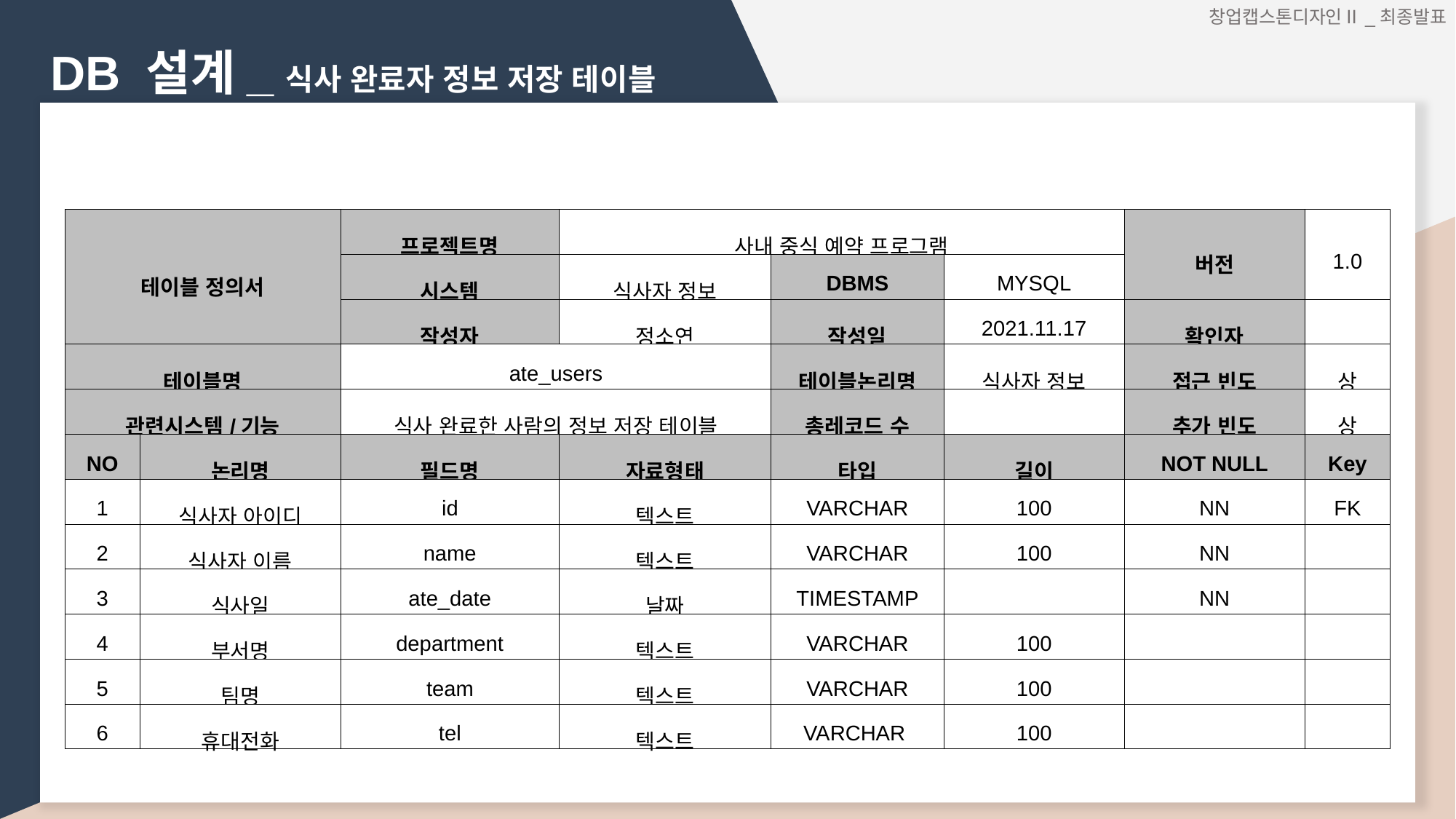

창업캡스톤디자인Ⅱ_최종발표
DB 설계_식사 완료자 정보 저장 테이블
| 테이블 정의서 |  | 프로젝트명 | 사내 중식 예약 프로그램 |  |  | 버전 | 1.0 |
| --- | --- | --- | --- | --- | --- | --- | --- |
|  |  | 시스템 | 식사자 정보 | DBMS | MYSQL |  |  |
|  |  | 작성자 | 정소연 | 작성일 | 2021.11.17 | 확인자 |  |
| 테이블명 |  | ate\_users |  | 테이블논리명 | 식사자 정보 | 접근 빈도 | 상 |
| 관련시스템/기능 |  | 식사 완료한 사람의 정보 저장 테이블 |  | 총레코드 수 |  | 추가 빈도 | 상 |
| NO | 논리명 | 필드명 | 자료형태 | 타입 | 길이 | NOT NULL | Key |
| 1 | 식사자 아이디 | id | 텍스트 | VARCHAR | 100 | NN | FK |
| 2 | 식사자 이름 | name | 텍스트 | VARCHAR | 100 | NN |  |
| 3 | 식사일 | ate\_date | 날짜 | TIMESTAMP |  | NN |  |
| 4 | 부서명 | department | 텍스트 | VARCHAR | 100 |  |  |
| 5 | 팀명 | team | 텍스트 | VARCHAR | 100 |  |  |
| 6 | 휴대전화 | tel | 텍스트 | VARCHAR | 100 |  |  |